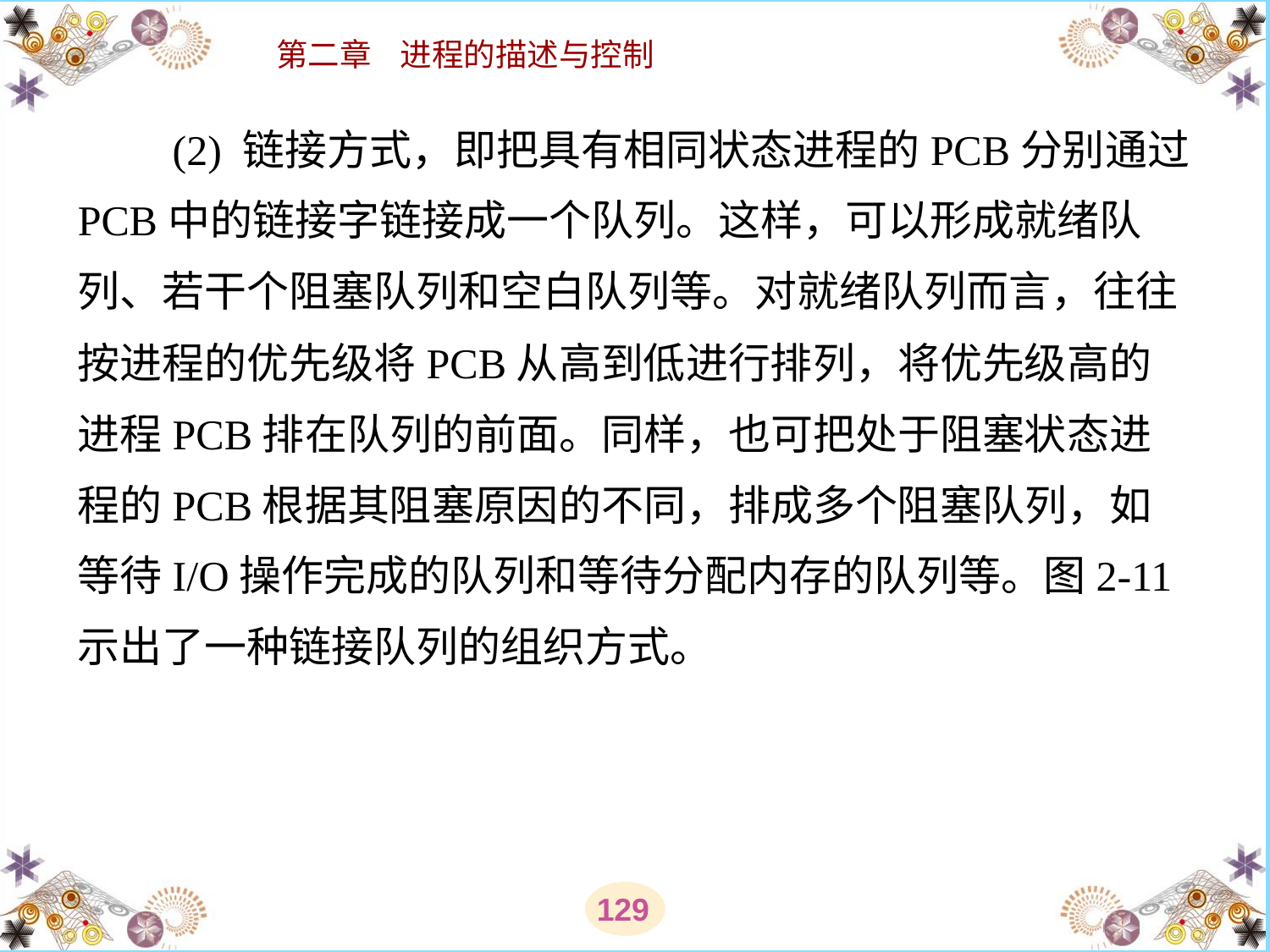

# (2) 链接方式，即把具有相同状态进程的PCB分别通过PCB中的链接字链接成一个队列。这样，可以形成就绪队列、若干个阻塞队列和空白队列等。对就绪队列而言，往往按进程的优先级将PCB从高到低进行排列，将优先级高的进程PCB排在队列的前面。同样，也可把处于阻塞状态进程的PCB根据其阻塞原因的不同，排成多个阻塞队列，如等待I/O操作完成的队列和等待分配内存的队列等。图2-11示出了一种链接队列的组织方式。